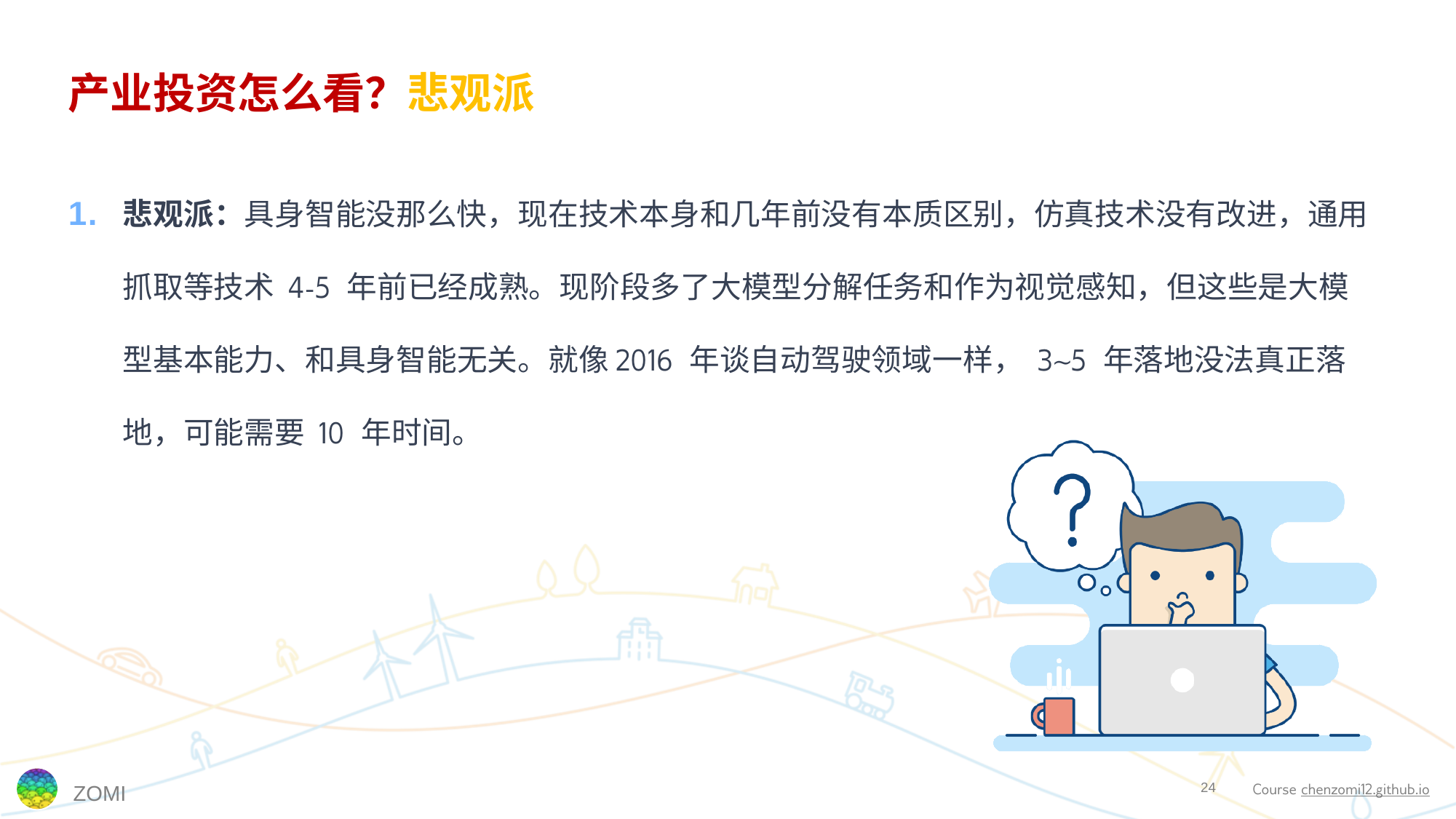

# 产业投资怎么看？悲观派
悲观派：具身智能没那么快，现在技术本身和几年前没有本质区别，仿真技术没有改进，通用抓取等技术 4-5 年前已经成熟。现阶段多了大模型分解任务和作为视觉感知，但这些是大模型基本能力、和具身智能无关。就像2016 年谈自动驾驶领域一样， 3~5 年落地没法真正落地，可能需要 10 年时间。